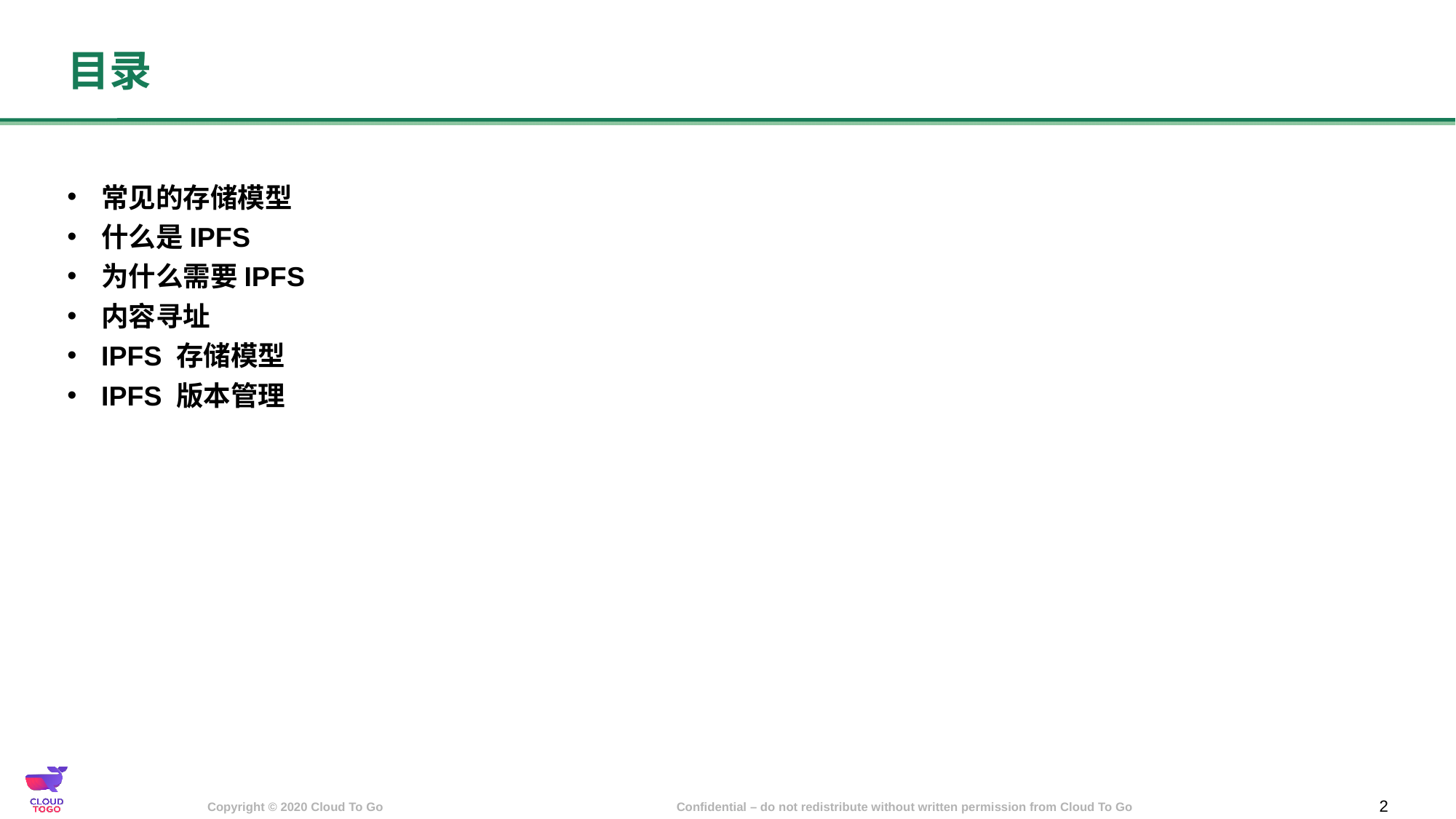

# 目录
常见的存储模型
什么是IPFS
为什么需要IPFS
内容寻址
IPFS 存储模型
IPFS 版本管理